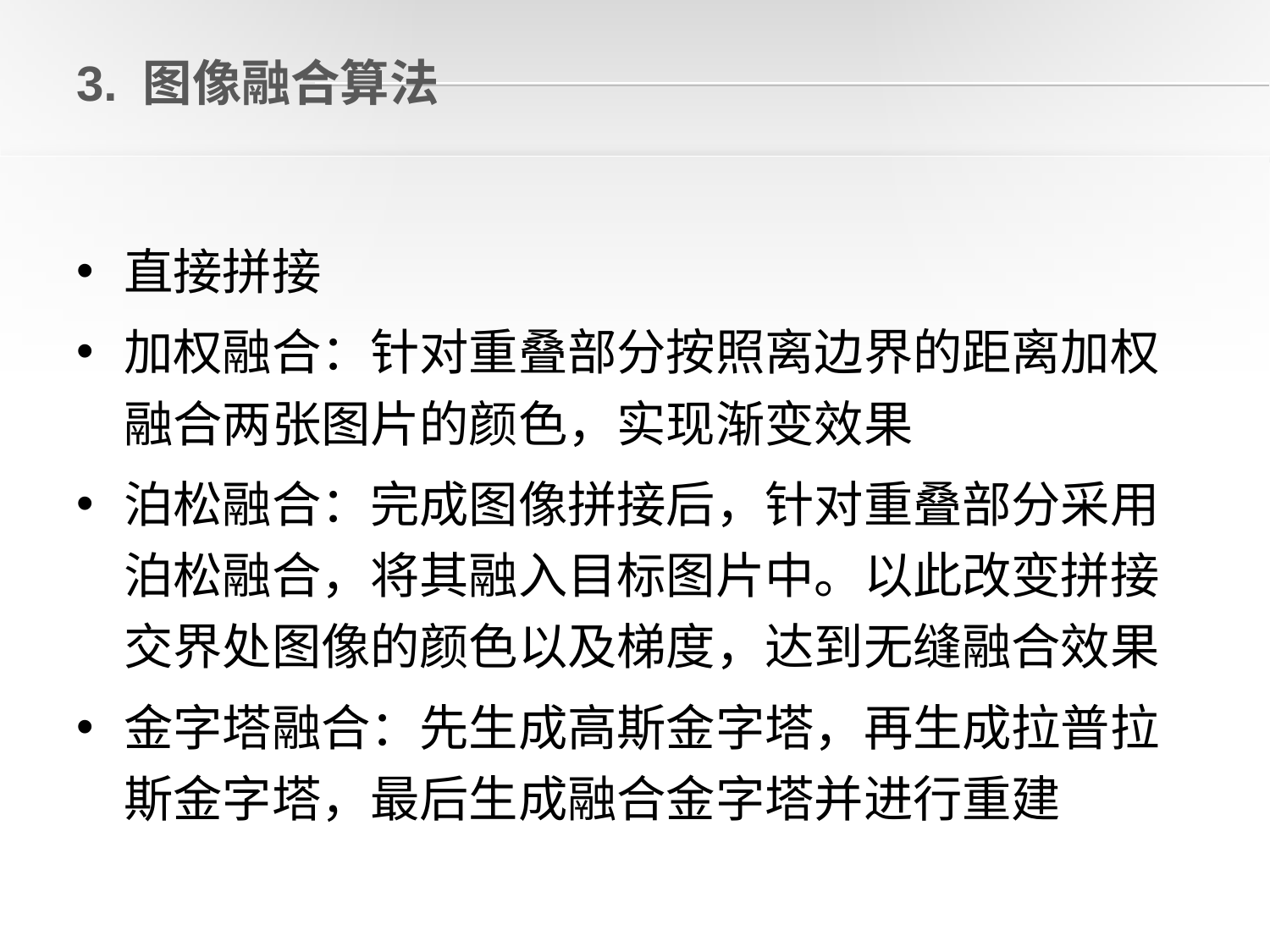

# 3. 图像融合算法
直接拼接
加权融合：针对重叠部分按照离边界的距离加权融合两张图片的颜色，实现渐变效果
泊松融合：完成图像拼接后，针对重叠部分采用泊松融合，将其融入目标图片中。以此改变拼接交界处图像的颜色以及梯度，达到无缝融合效果
金字塔融合：先生成高斯金字塔，再生成拉普拉斯金字塔，最后生成融合金字塔并进行重建